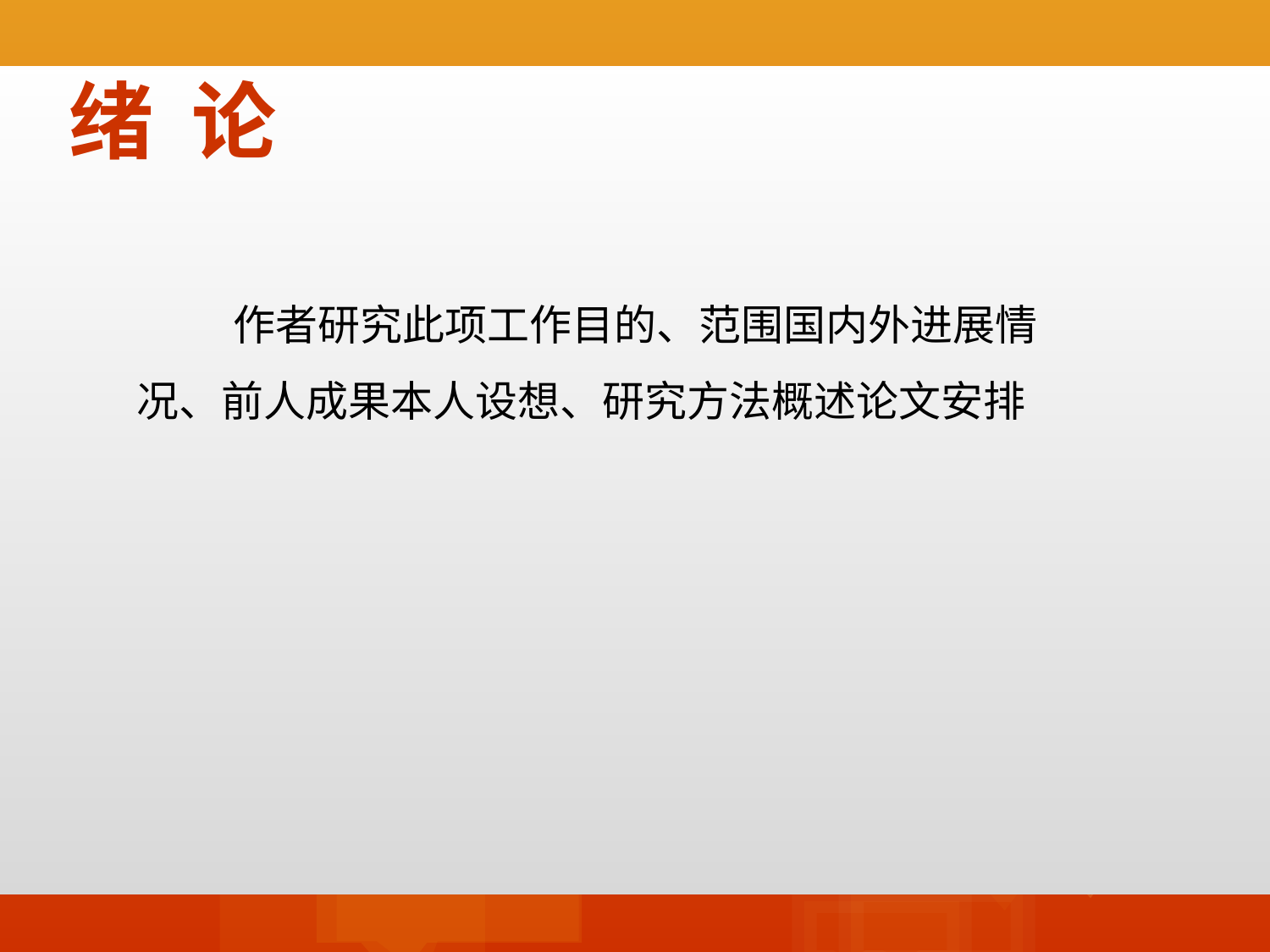

# 绪  论
         作者研究此项工作目的、范围国内外进展情况、前人成果本人设想、研究方法概述论文安排